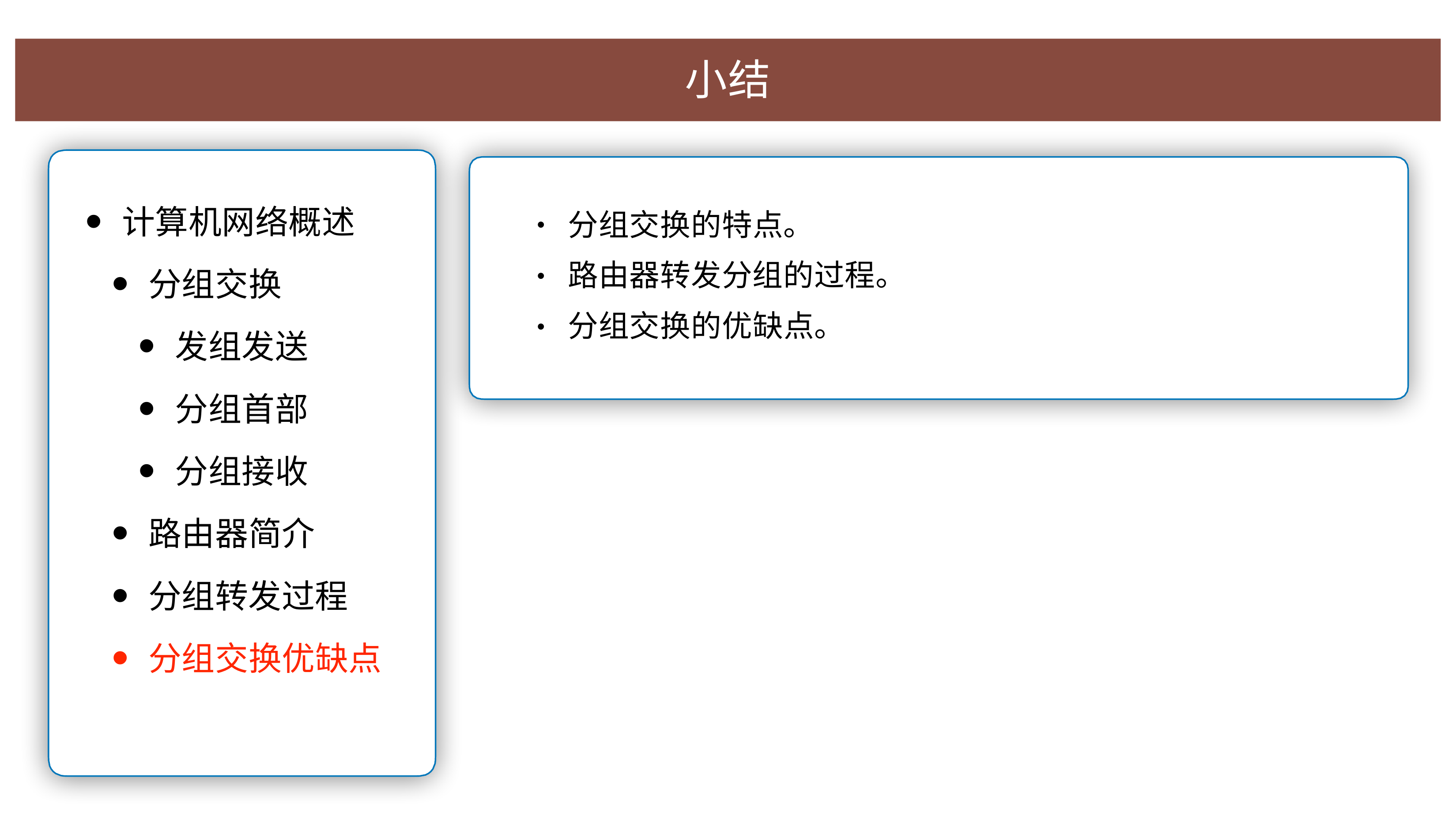

⼩结

分组交换的特点。
路由器转发分组的过程。 分组交换的优缺点。
计算机⽹络概述
分组交换
发组发送
分组⾸部
分组接收
路由器简介
分组转发过程
分组交换优缺点
•
•
•